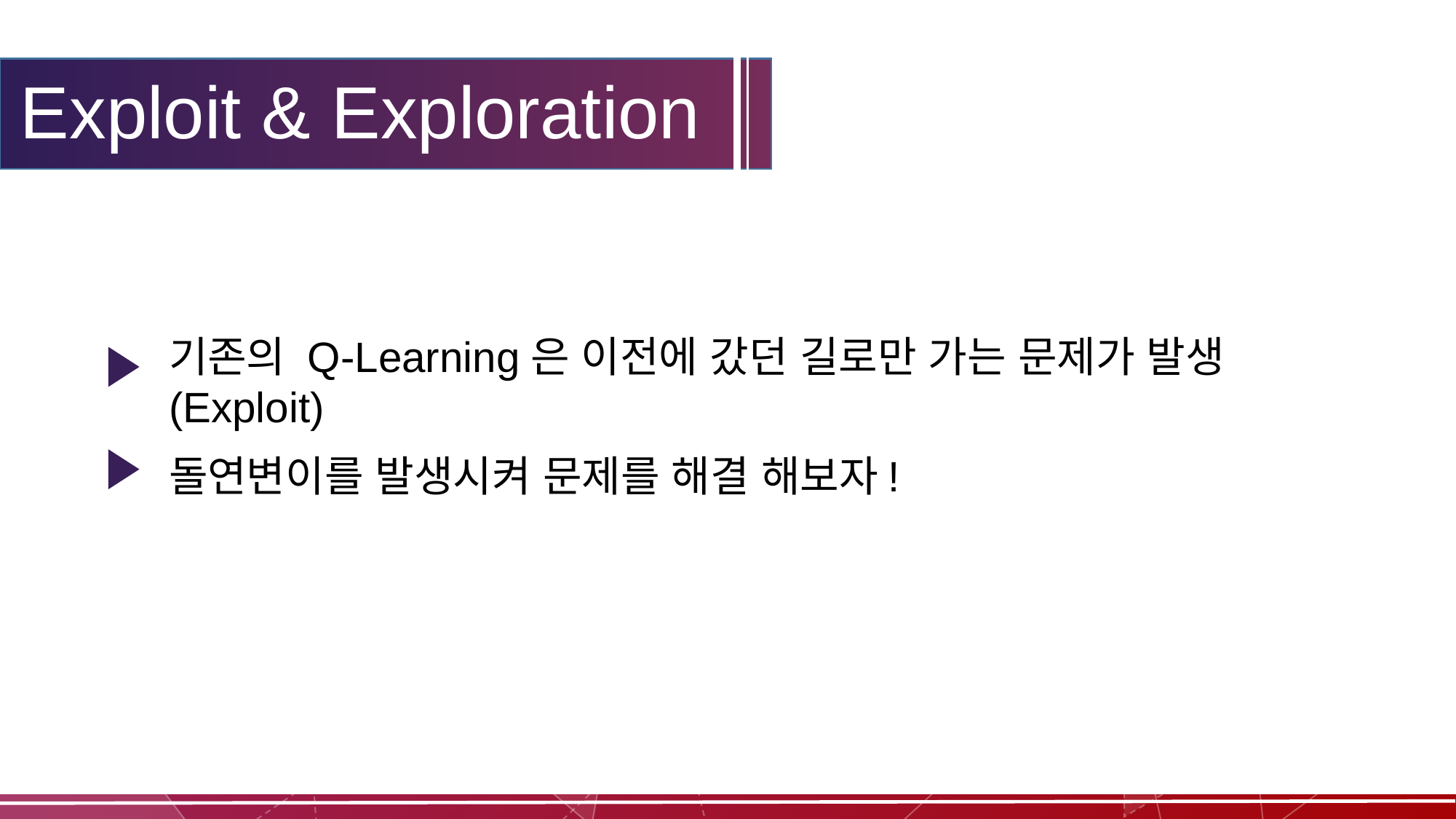

# Exploit & Exploration
기존의 Q-Learning은 이전에 갔던 길로만 가는 문제가 발생 (Exploit)

돌연변이를 발생시켜 문제를 해결 해보자!